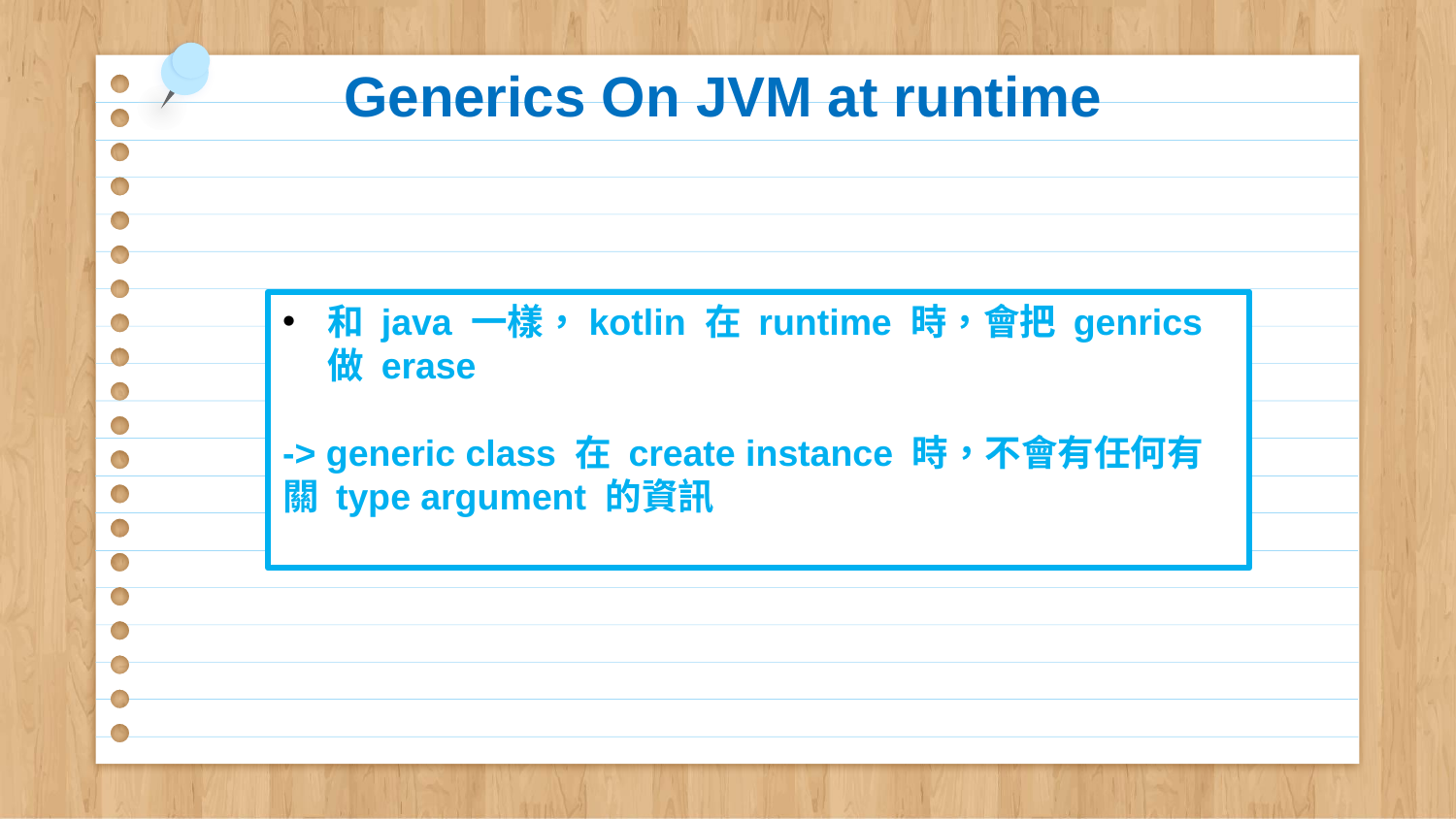

# Generics On JVM at runtime
和 java 一樣，kotlin 在 runtime 時，會把 genrics 做 erase

-> generic class 在 create instance 時，不會有任何有關 type argument 的資訊